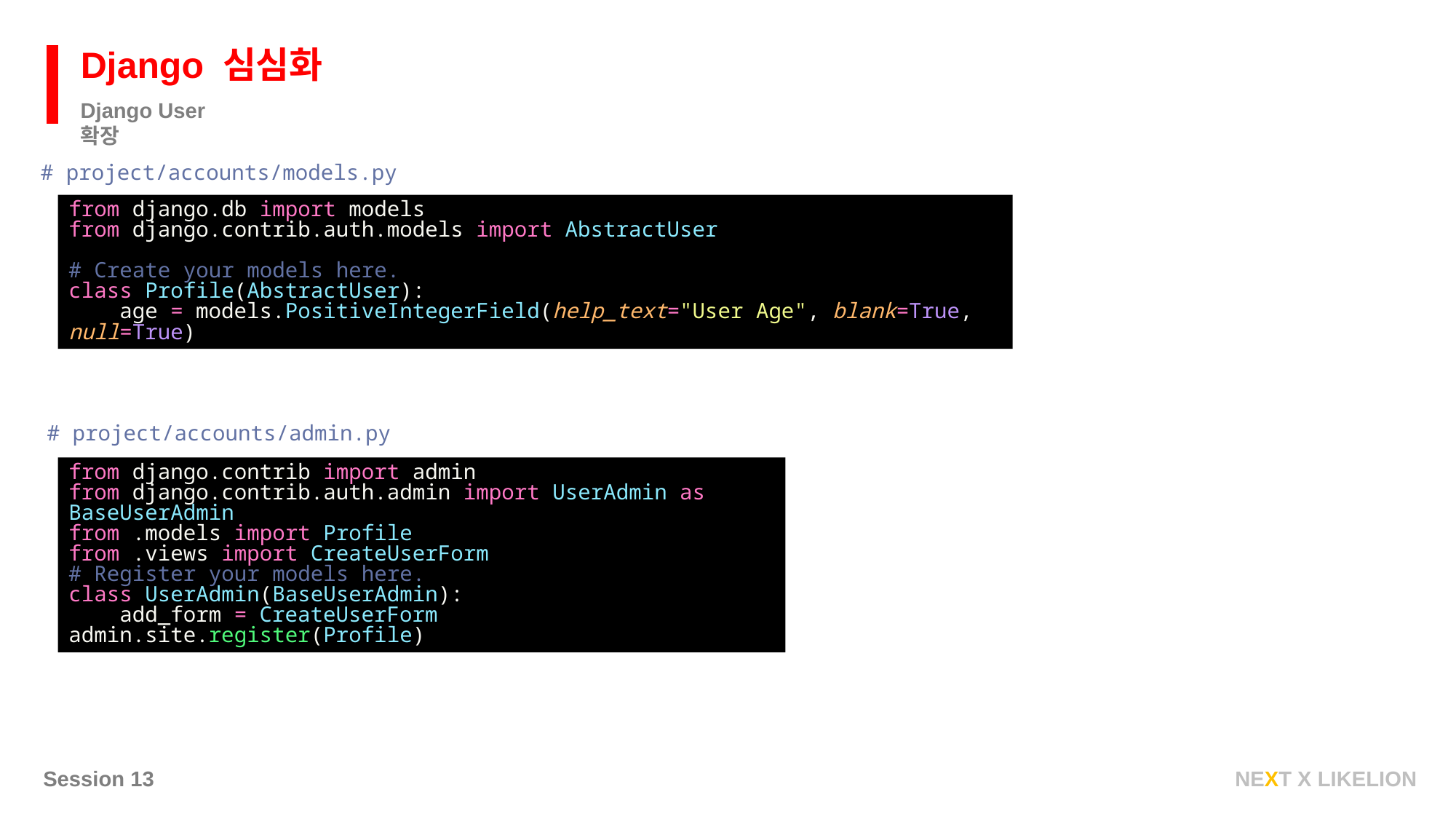

Django 심심화

Django User 확장
# project/accounts/models.py
from django.db import models
from django.contrib.auth.models import AbstractUser

# Create your models here.
class Profile(AbstractUser):
    age = models.PositiveIntegerField(help_text="User Age", blank=True, null=True)
# project/accounts/admin.py
from django.contrib import admin
from django.contrib.auth.admin import UserAdmin as BaseUserAdmin
from .models import Profile
from .views import CreateUserForm
# Register your models here.
class UserAdmin(BaseUserAdmin):
    add_form = CreateUserForm
admin.site.register(Profile)
Session 13
NEXT X LIKELION